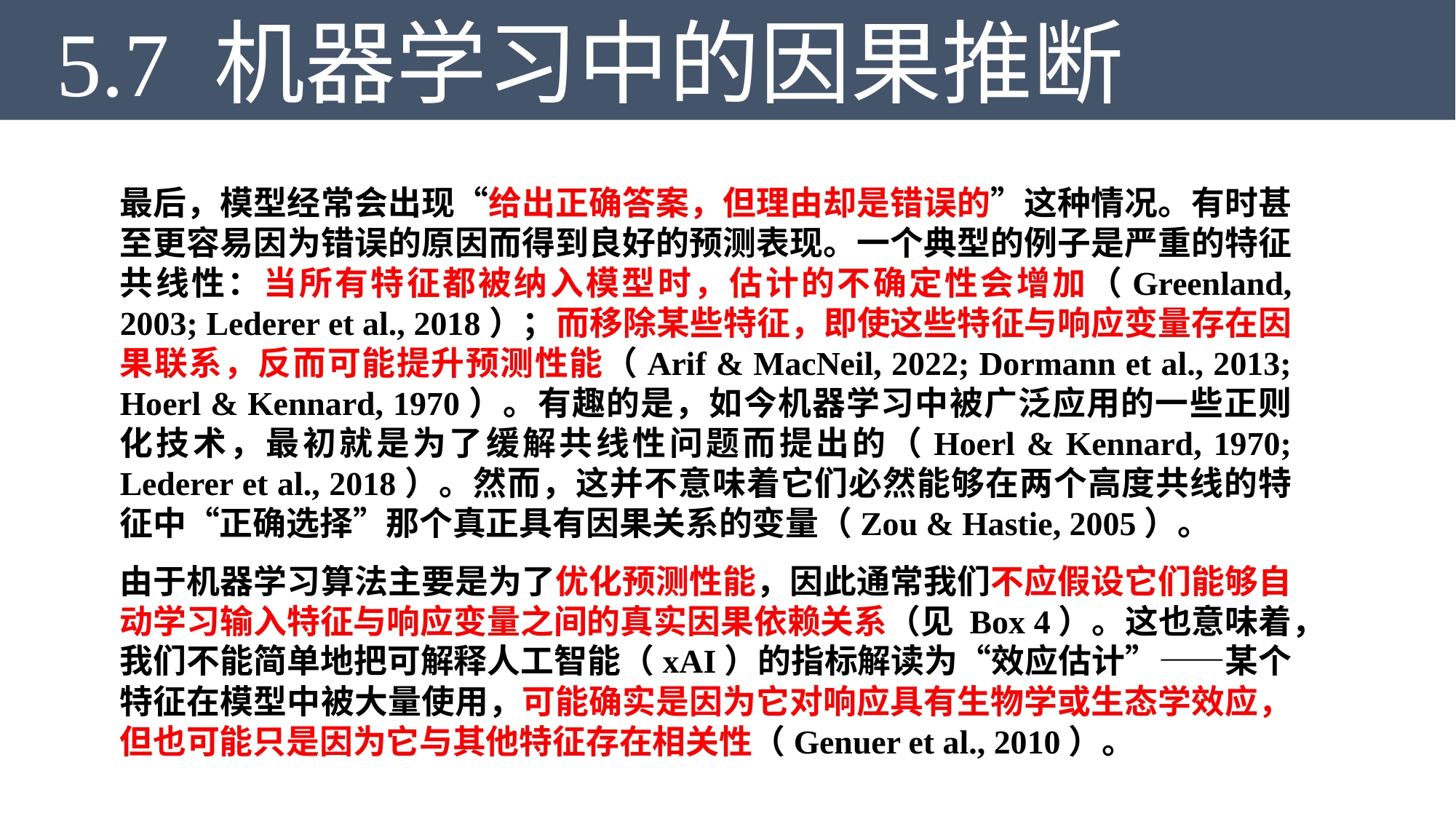

5.7 机器学习中的因果推断
最后，模型经常会出现“给出正确答案，但理由却是错误的”这种情况。有时甚至更容易因为错误的原因而得到良好的预测表现。一个典型的例子是严重的特征共线性：当所有特征都被纳入模型时，估计的不确定性会增加（Greenland, 2003; Lederer et al., 2018）；而移除某些特征，即使这些特征与响应变量存在因果联系，反而可能提升预测性能（Arif & MacNeil, 2022; Dormann et al., 2013; Hoerl & Kennard, 1970）。有趣的是，如今机器学习中被广泛应用的一些正则化技术，最初就是为了缓解共线性问题而提出的（Hoerl & Kennard, 1970; Lederer et al., 2018）。然而，这并不意味着它们必然能够在两个高度共线的特征中“正确选择”那个真正具有因果关系的变量（Zou & Hastie, 2005）。
由于机器学习算法主要是为了优化预测性能，因此通常我们不应假设它们能够自动学习输入特征与响应变量之间的真实因果依赖关系（见 Box 4）。这也意味着，我们不能简单地把可解释人工智能（xAI）的指标解读为“效应估计”——某个特征在模型中被大量使用，可能确实是因为它对响应具有生物学或生态学效应，但也可能只是因为它与其他特征存在相关性（Genuer et al., 2010）。